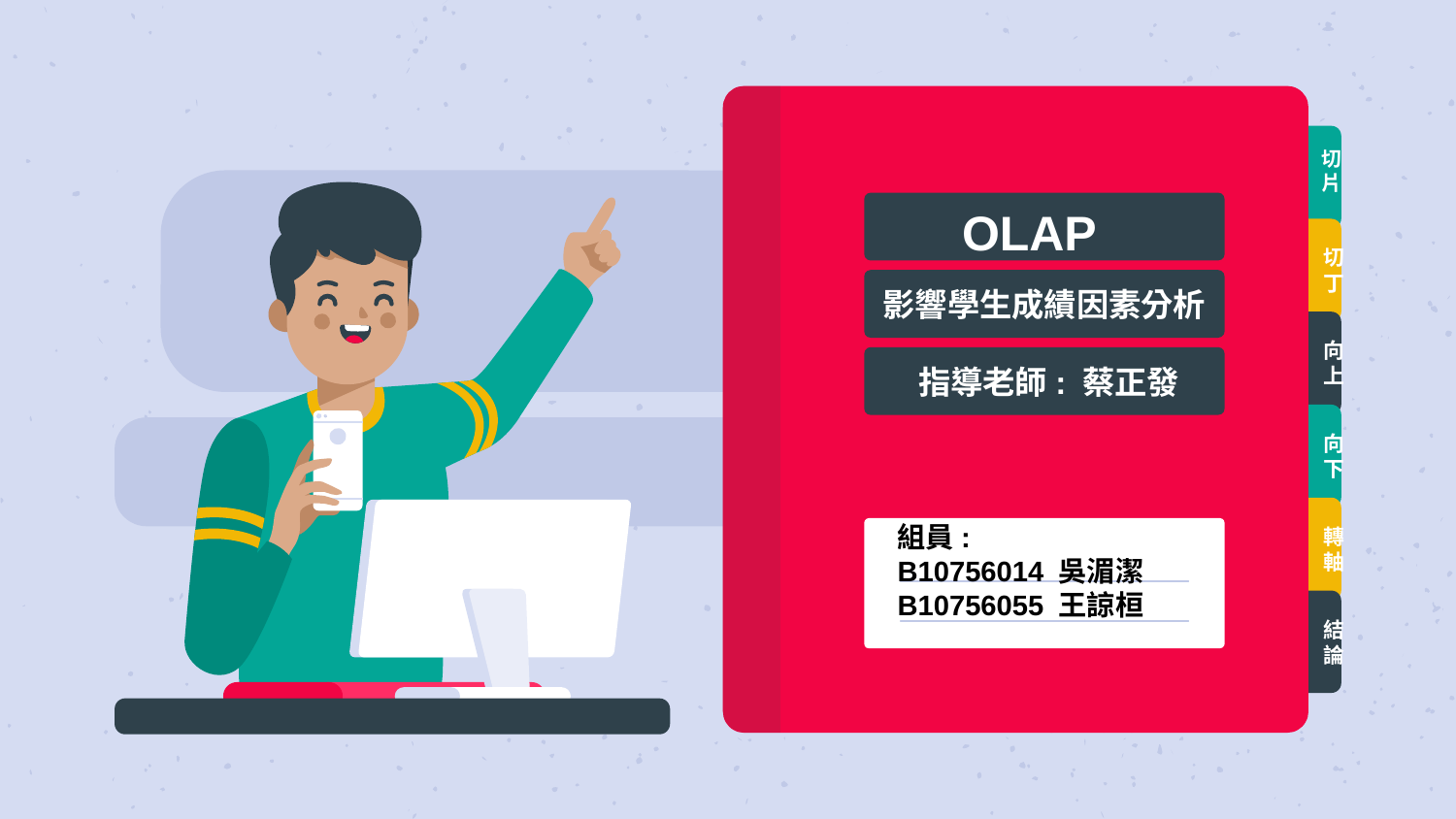

切片

# OLAP

影響學生成績因素分析

切丁
向上
指導老師: 蔡正發

向下
組員:
B10756014 吳湄潔
B10756055 王諒桓
轉軸
結論